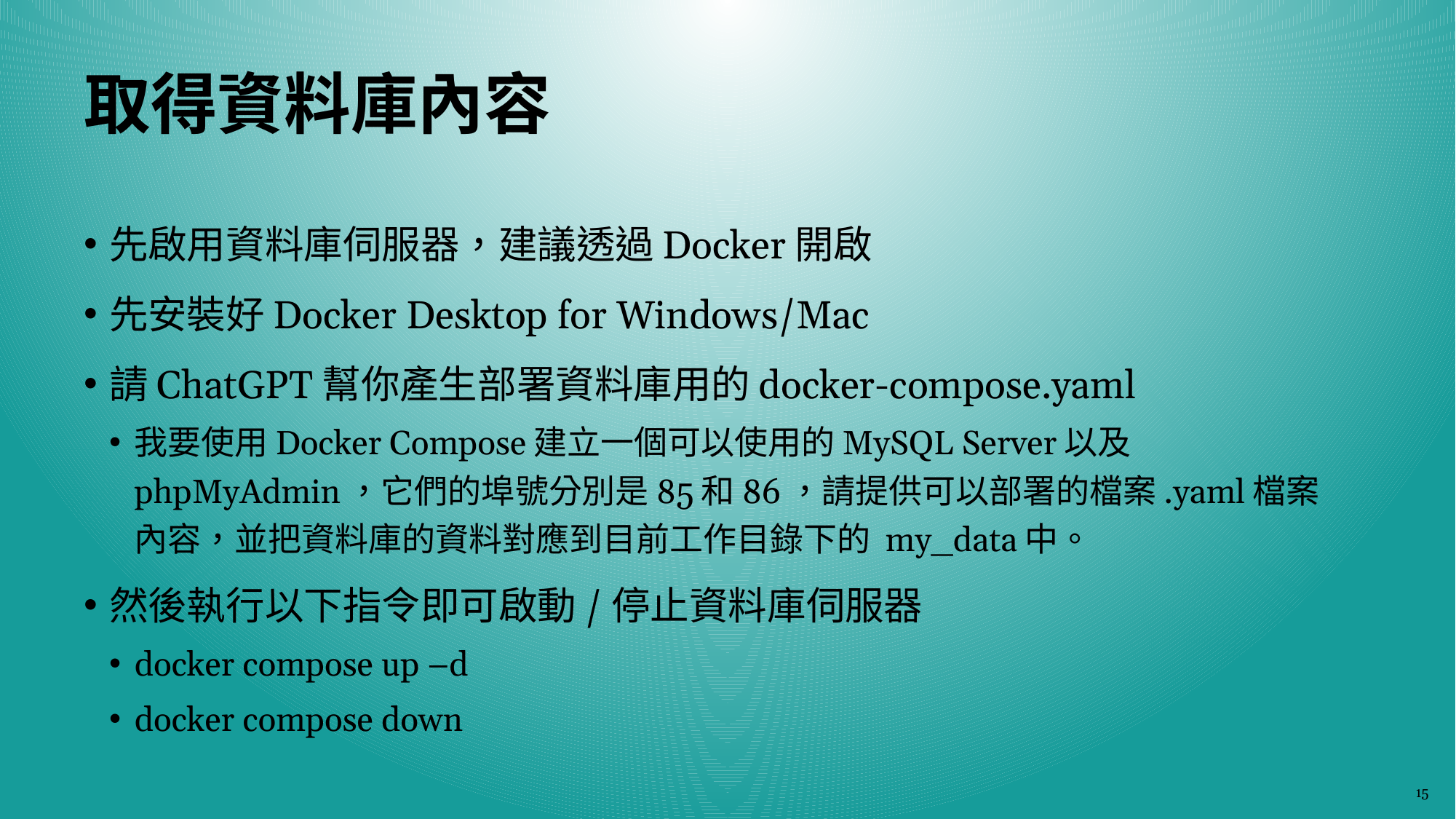

# 取得資料庫內容
先啟用資料庫伺服器，建議透過Docker開啟
先安裝好Docker Desktop for Windows/Mac
請ChatGPT幫你產生部署資料庫用的docker-compose.yaml
我要使用Docker Compose建立一個可以使用的MySQL Server以及phpMyAdmin，它們的埠號分別是85和86，請提供可以部署的檔案.yaml檔案內容，並把資料庫的資料對應到目前工作目錄下的 my_data中。
然後執行以下指令即可啟動/停止資料庫伺服器
docker compose up –d
docker compose down
15